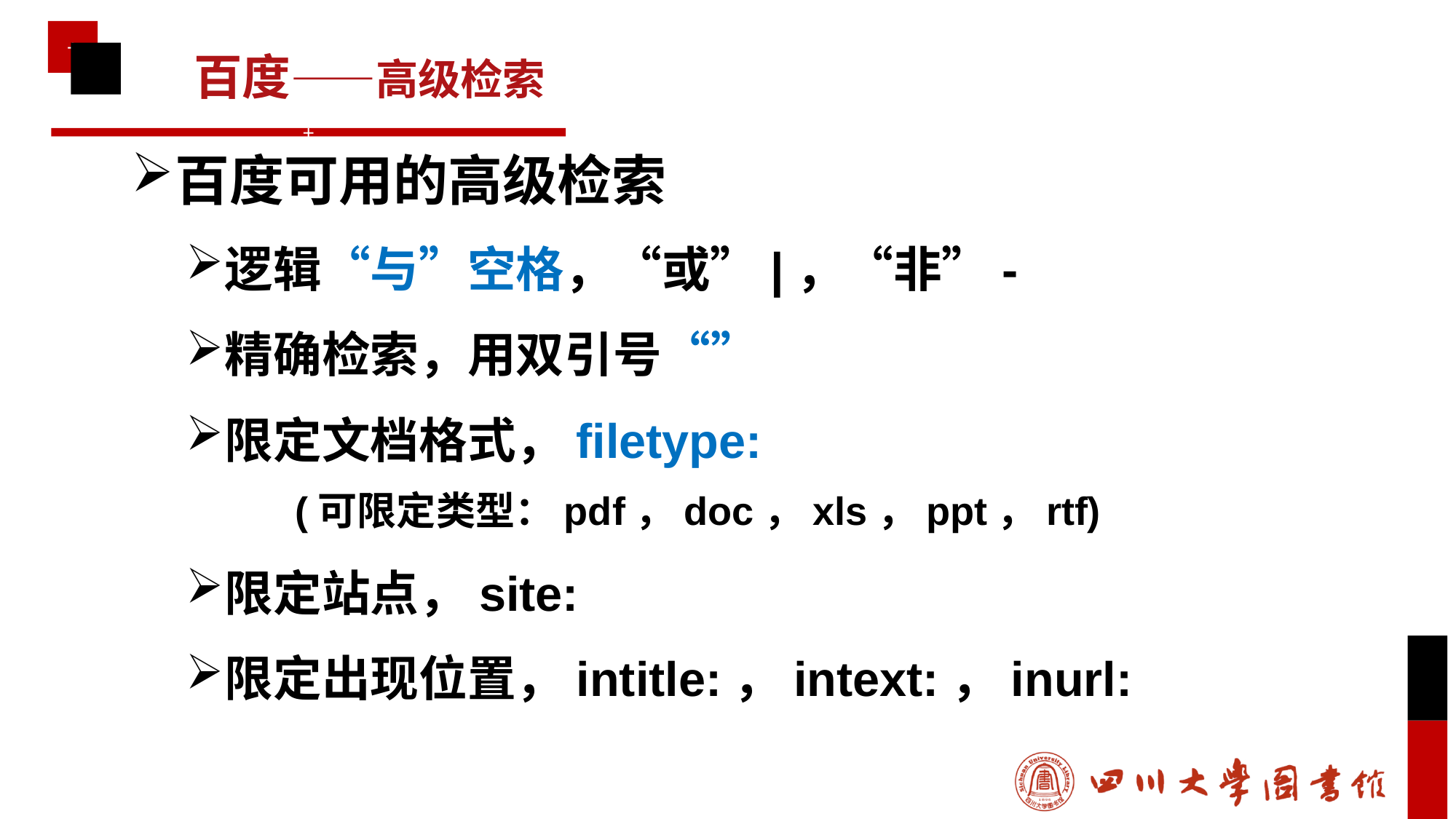

百度——高级检索
百度可用的高级检索
逻辑“与”空格，“或”|，“非”-
精确检索，用双引号“”
限定文档格式，filetype:
	(可限定类型：pdf，doc，xls，ppt，rtf)
限定站点，site:
限定出现位置，intitle:，intext:，inurl: